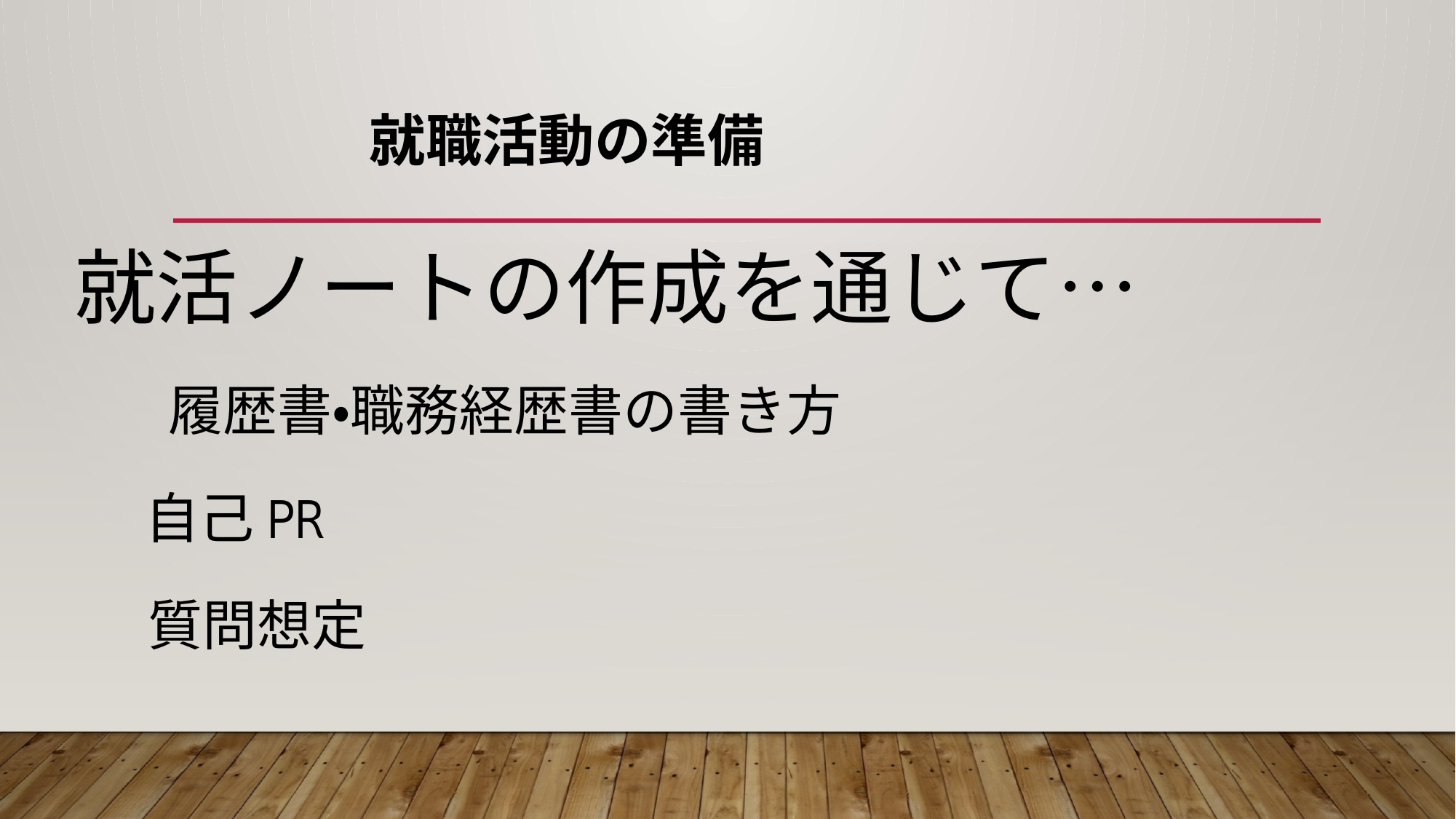

# 就職活動の準備
就活ノートの作成を通じて…
履歴書・職務経歴書の書き方
自己PR
質問想定